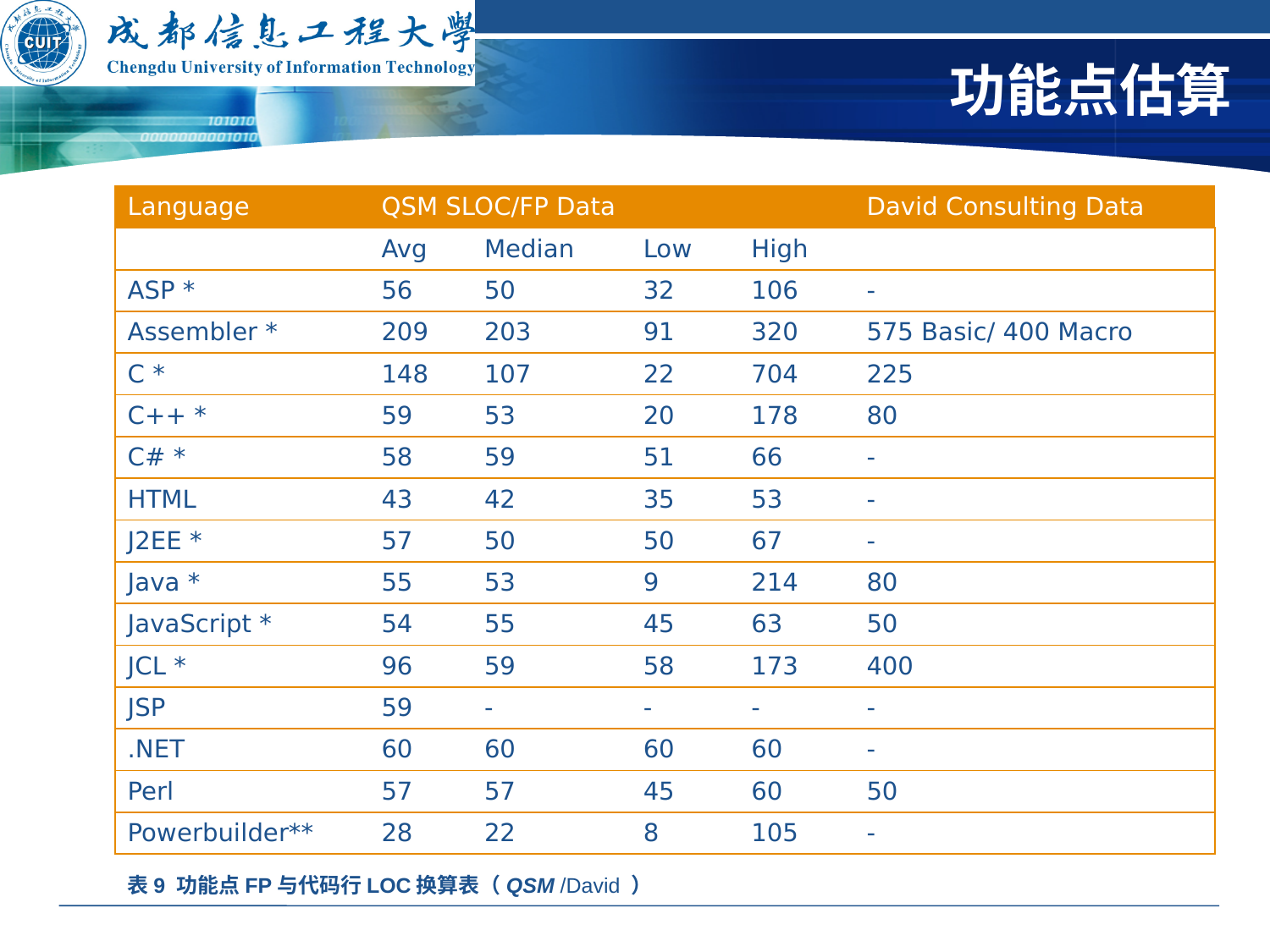

# 功能点估算
| Language | QSM SLOC/FP Data |  |  |  | David Consulting Data |
| --- | --- | --- | --- | --- | --- |
|  | Avg | Median | Low | High |  |
| ASP \* | 56 | 50 | 32 | 106 | - |
| Assembler \* | 209 | 203 | 91 | 320 | 575 Basic/ 400 Macro |
| C \* | 148 | 107 | 22 | 704 | 225 |
| C++ \* | 59 | 53 | 20 | 178 | 80 |
| C# \* | 58 | 59 | 51 | 66 | - |
| HTML | 43 | 42 | 35 | 53 | - |
| J2EE \* | 57 | 50 | 50 | 67 | - |
| Java \* | 55 | 53 | 9 | 214 | 80 |
| JavaScript \* | 54 | 55 | 45 | 63 | 50 |
| JCL \* | 96 | 59 | 58 | 173 | 400 |
| JSP | 59 | - | - | - | - |
| .NET | 60 | 60 | 60 | 60 | - |
| Perl | 57 | 57 | 45 | 60 | 50 |
| Powerbuilder\*\* | 28 | 22 | 8 | 105 | - |
表9 功能点FP与代码行LOC换算表（QSM /David ）